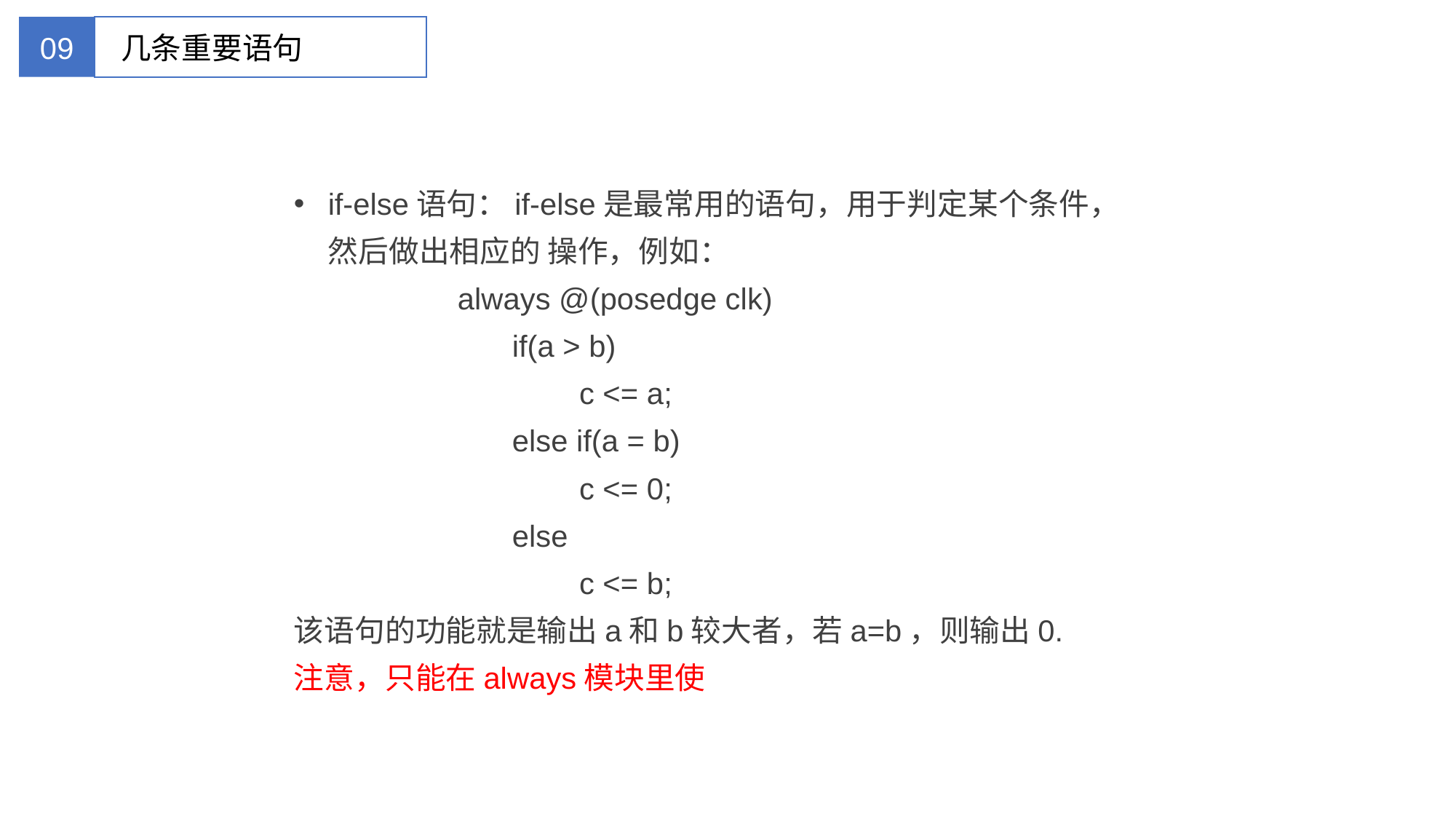

09

几条重要语句
if-else语句：if-else是最常用的语句，用于判定某个条件，然后做出相应的 操作，例如：
	always @(posedge clk)
		if(a > b)
		        c <= a;
		else if(a = b)
		        c <= 0;
		else
		        c <= b;
该语句的功能就是输出a和b较大者，若a=b，则输出0.
注意，只能在always模块里使